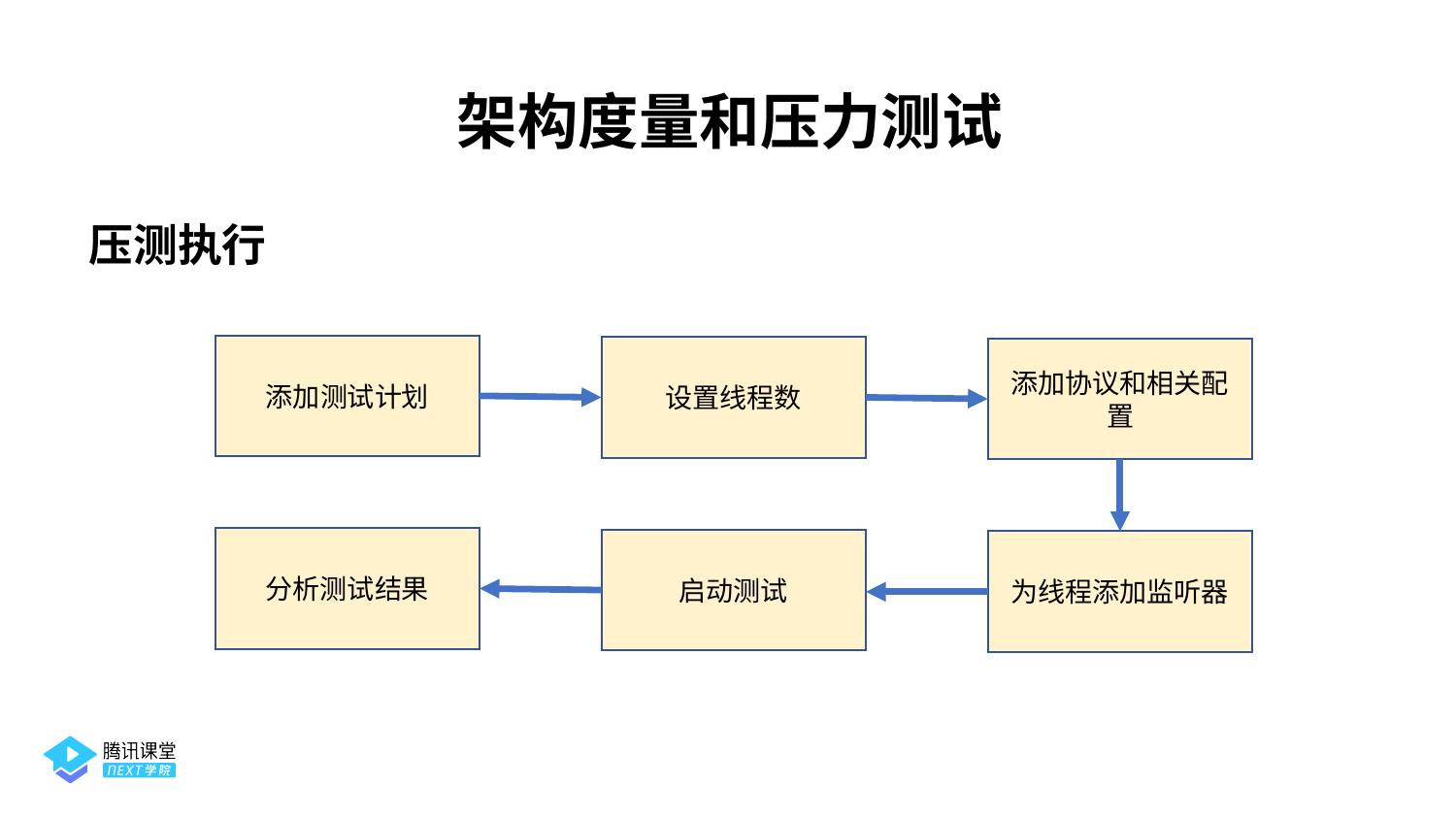

架构度量和压力测试
压测执行
添加测试计划
设置线程数
添加协议和相关配置
分析测试结果
启动测试
为线程添加监听器